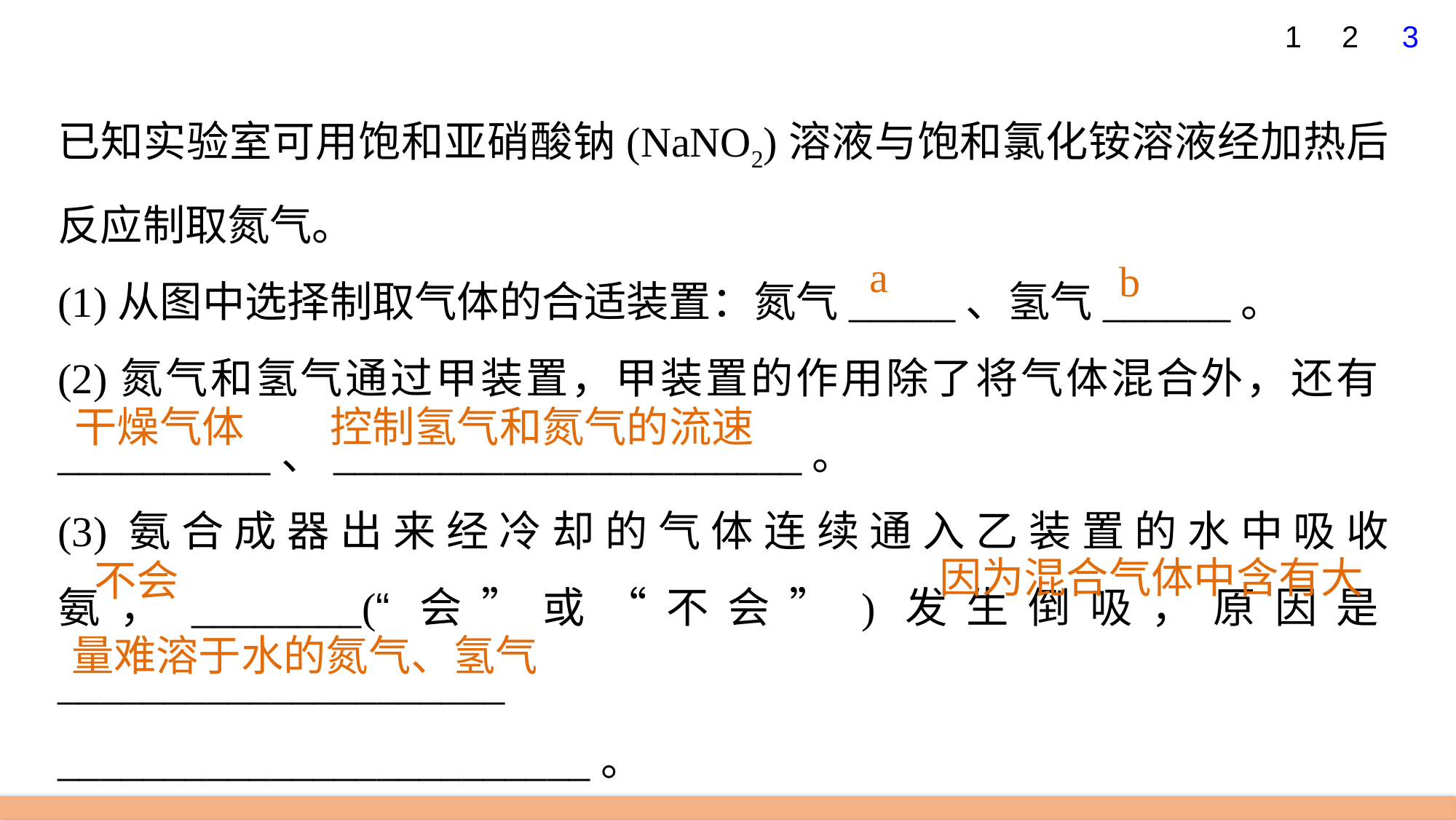

1
2
3
已知实验室可用饱和亚硝酸钠(NaNO2)溶液与饱和氯化铵溶液经加热后反应制取氮气。
(1)从图中选择制取气体的合适装置：氮气_____、氢气______。
(2)氮气和氢气通过甲装置，甲装置的作用除了将气体混合外，还有__________、______________________。
(3)氨合成器出来经冷却的气体连续通入乙装置的水中吸收氨，________(“会”或“不会”)发生倒吸，原因是_____________________
_________________________。
a
b
干燥气体
控制氢气和氮气的流速
因为混合气体中含有大
不会
量难溶于水的氮气、氢气